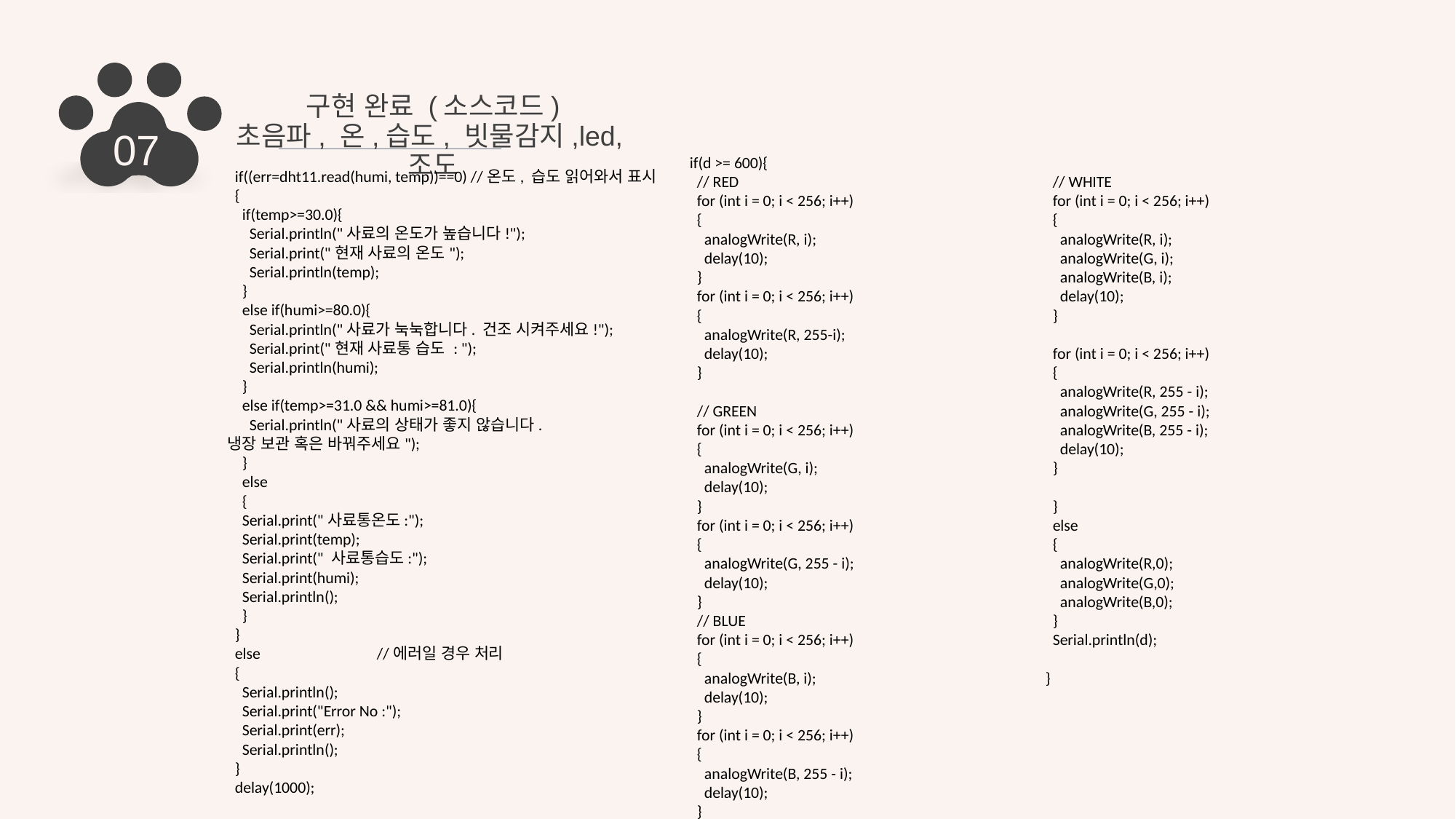

구현 완료 (소스코드)
초음파, 온,습도, 빗물감지,led,조도
07
if(d >= 600){
  // RED
  for (int i = 0; i < 256; i++)
  {
    analogWrite(R, i);
    delay(10);
  }
  for (int i = 0; i < 256; i++)
  {
    analogWrite(R, 255-i);
    delay(10);
  }

  // GREEN
  for (int i = 0; i < 256; i++)
  {
    analogWrite(G, i);
    delay(10);
  }
  for (int i = 0; i < 256; i++)
  {
    analogWrite(G, 255 - i);
    delay(10);
  }
  // BLUE
  for (int i = 0; i < 256; i++)
  {
    analogWrite(B, i);
    delay(10);
  }
  for (int i = 0; i < 256; i++)
  {
    analogWrite(B, 255 - i);
    delay(10);
  }

  // WHITE
  for (int i = 0; i < 256; i++)
  {
    analogWrite(R, i);
    analogWrite(G, i);
    analogWrite(B, i);
    delay(10);
  }

  for (int i = 0; i < 256; i++)
  {
    analogWrite(R, 255 - i);
    analogWrite(G, 255 - i);
    analogWrite(B, 255 - i);
    delay(10);
  }

  }
  else
  {
    analogWrite(R,0);
    analogWrite(G,0);
    analogWrite(B,0);
  }
  Serial.println(d);

}

  if((err=dht11.read(humi, temp))==0) //온도, 습도 읽어와서 표시
  {
    if(temp>=30.0){
      Serial.println("사료의 온도가 높습니다!");
      Serial.print("현재 사료의 온도");
      Serial.println(temp);
    }
    else if(humi>=80.0){
      Serial.println("사료가 눅눅합니다. 건조 시켜주세요!");
      Serial.print("현재 사료통 습도 : ");
      Serial.println(humi);
    }
    else if(temp>=31.0 && humi>=81.0){
      Serial.println("사료의 상태가 좋지 않습니다.
냉장 보관 혹은 바꿔주세요");
    }
    else
    {
    Serial.print("사료통온도:");
    Serial.print(temp);
    Serial.print(" 사료통습도:");
    Serial.print(humi);
    Serial.println();
    }
  }
  else                                //에러일 경우 처리
  {
    Serial.println();
    Serial.print("Error No :");
    Serial.print(err);
    Serial.println();
  }
  delay(1000);